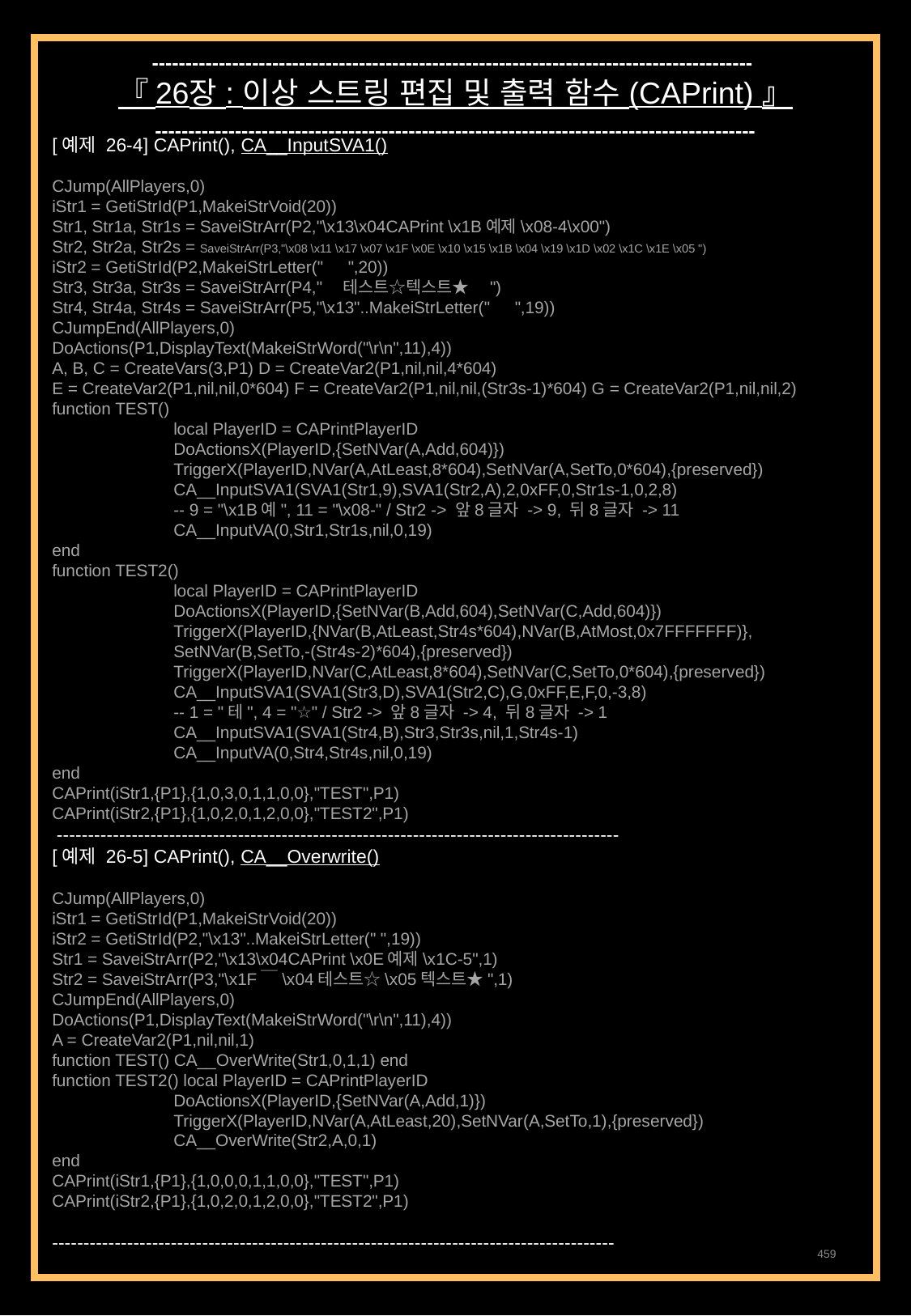

------------------------------------------------------------------------------------------
『 26장 : 이상 스트링 편집 및 출력 함수 (CAPrint) 』
------------------------------------------------------------------------------------------
[예제 26-4] CAPrint(), CA__InputSVA1()

CJump(AllPlayers,0)
iStr1 = GetiStrId(P1,MakeiStrVoid(20))
Str1, Str1a, Str1s = SaveiStrArr(P2,"\x13\x04CAPrint \x1B예제\x08-4\x00")
Str2, Str2a, Str2s = SaveiStrArr(P3,"\x08 \x11 \x17 \x07 \x1F \x0E \x10 \x15 \x1B \x04 \x19 \x1D \x02 \x1C \x1E \x05 ")
iStr2 = GetiStrId(P2,MakeiStrLetter("　",20))
Str3, Str3a, Str3s = SaveiStrArr(P4,"　테스트☆텍스트★　")
Str4, Str4a, Str4s = SaveiStrArr(P5,"\x13"..MakeiStrLetter("　",19))
CJumpEnd(AllPlayers,0)
DoActions(P1,DisplayText(MakeiStrWord("\r\n",11),4))
A, B, C = CreateVars(3,P1) D = CreateVar2(P1,nil,nil,4*604)
E = CreateVar2(P1,nil,nil,0*604) F = CreateVar2(P1,nil,nil,(Str3s-1)*604) G = CreateVar2(P1,nil,nil,2)
function TEST()
	local PlayerID = CAPrintPlayerID
	DoActionsX(PlayerID,{SetNVar(A,Add,604)})
	TriggerX(PlayerID,NVar(A,AtLeast,8*604),SetNVar(A,SetTo,0*604),{preserved})
	CA__InputSVA1(SVA1(Str1,9),SVA1(Str2,A),2,0xFF,0,Str1s-1,0,2,8)
	-- 9 = "\x1B예", 11 = "\x08-" / Str2 -> 앞8글자 -> 9, 뒤8글자 -> 11
	CA__InputVA(0,Str1,Str1s,nil,0,19)
end
function TEST2()
	local PlayerID = CAPrintPlayerID
	DoActionsX(PlayerID,{SetNVar(B,Add,604),SetNVar(C,Add,604)})
	TriggerX(PlayerID,{NVar(B,AtLeast,Str4s*604),NVar(B,AtMost,0x7FFFFFFF)},
	SetNVar(B,SetTo,-(Str4s-2)*604),{preserved})
	TriggerX(PlayerID,NVar(C,AtLeast,8*604),SetNVar(C,SetTo,0*604),{preserved})
	CA__InputSVA1(SVA1(Str3,D),SVA1(Str2,C),G,0xFF,E,F,0,-3,8)
	-- 1 = "테", 4 = "☆" / Str2 -> 앞8글자 -> 4, 뒤8글자 -> 1
	CA__InputSVA1(SVA1(Str4,B),Str3,Str3s,nil,1,Str4s-1)
	CA__InputVA(0,Str4,Str4s,nil,0,19)
end
CAPrint(iStr1,{P1},{1,0,3,0,1,1,0,0},"TEST",P1)
CAPrint(iStr2,{P1},{1,0,2,0,1,2,0,0},"TEST2",P1)
 ------------------------------------------------------------------------------------------
[예제 26-5] CAPrint(), CA__Overwrite()

CJump(AllPlayers,0)
iStr1 = GetiStrId(P1,MakeiStrVoid(20))
iStr2 = GetiStrId(P2,"\x13"..MakeiStrLetter(" ",19))
Str1 = SaveiStrArr(P2,"\x13\x04CAPrint \x0E예제\x1C-5",1)
Str2 = SaveiStrArr(P3,"\x1F￣\x04테스트☆\x05텍스트★",1)
CJumpEnd(AllPlayers,0)
DoActions(P1,DisplayText(MakeiStrWord("\r\n",11),4))
A = CreateVar2(P1,nil,nil,1)
function TEST() CA__OverWrite(Str1,0,1,1) end
function TEST2() local PlayerID = CAPrintPlayerID
	DoActionsX(PlayerID,{SetNVar(A,Add,1)})
	TriggerX(PlayerID,NVar(A,AtLeast,20),SetNVar(A,SetTo,1),{preserved})
	CA__OverWrite(Str2,A,0,1)
end
CAPrint(iStr1,{P1},{1,0,0,0,1,1,0,0},"TEST",P1)
CAPrint(iStr2,{P1},{1,0,2,0,1,2,0,0},"TEST2",P1)

------------------------------------------------------------------------------------------
459